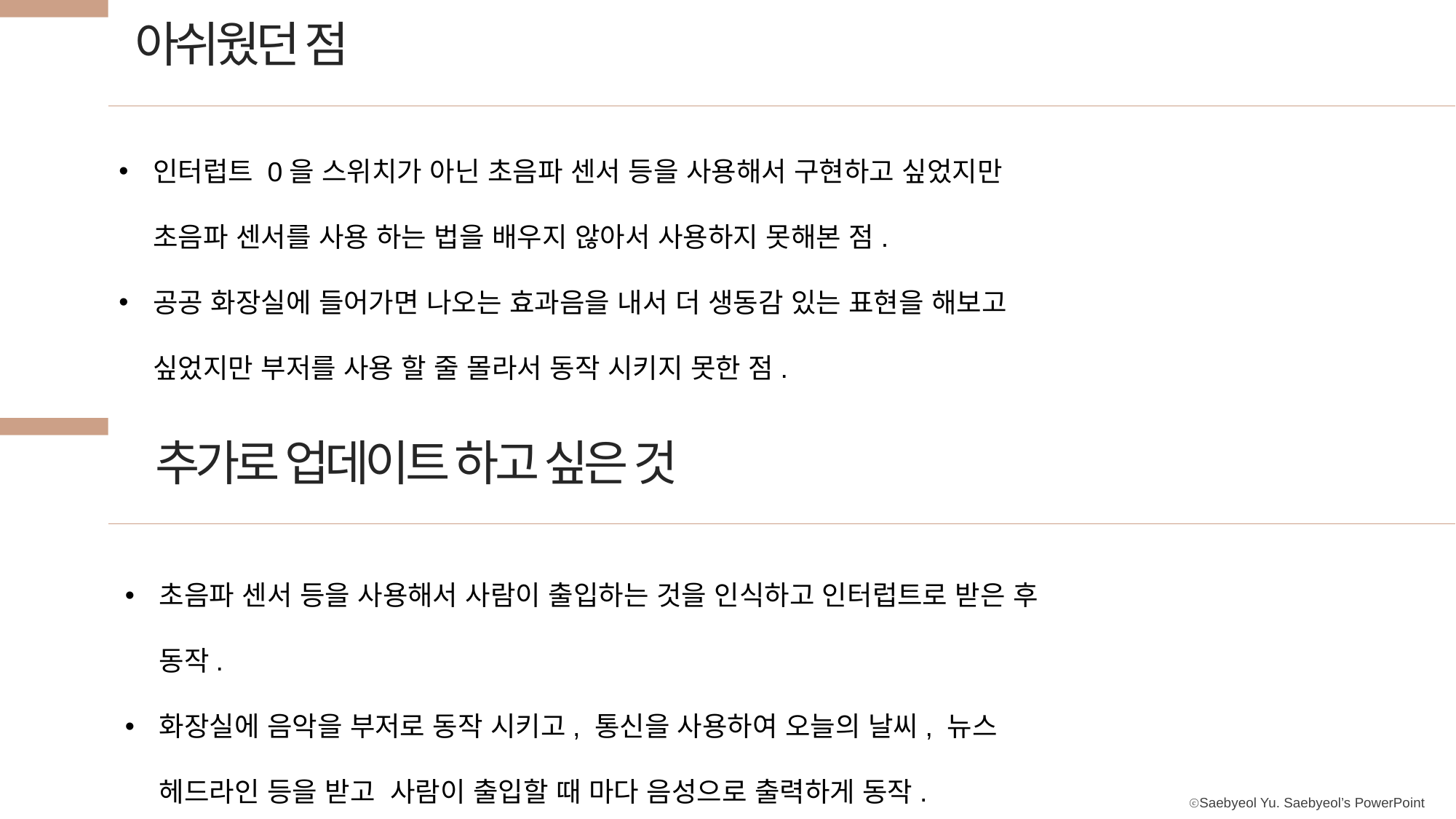

아쉬웠던 점
인터럽트 0을 스위치가 아닌 초음파 센서 등을 사용해서 구현하고 싶었지만 초음파 센서를 사용 하는 법을 배우지 않아서 사용하지 못해본 점.
공공 화장실에 들어가면 나오는 효과음을 내서 더 생동감 있는 표현을 해보고 싶었지만 부저를 사용 할 줄 몰라서 동작 시키지 못한 점.

추가로 업데이트 하고 싶은 것
초음파 센서 등을 사용해서 사람이 출입하는 것을 인식하고 인터럽트로 받은 후 동작.
화장실에 음악을 부저로 동작 시키고, 통신을 사용하여 오늘의 날씨, 뉴스 헤드라인 등을 받고  사람이 출입할 때 마다 음성으로 출력하게 동작.